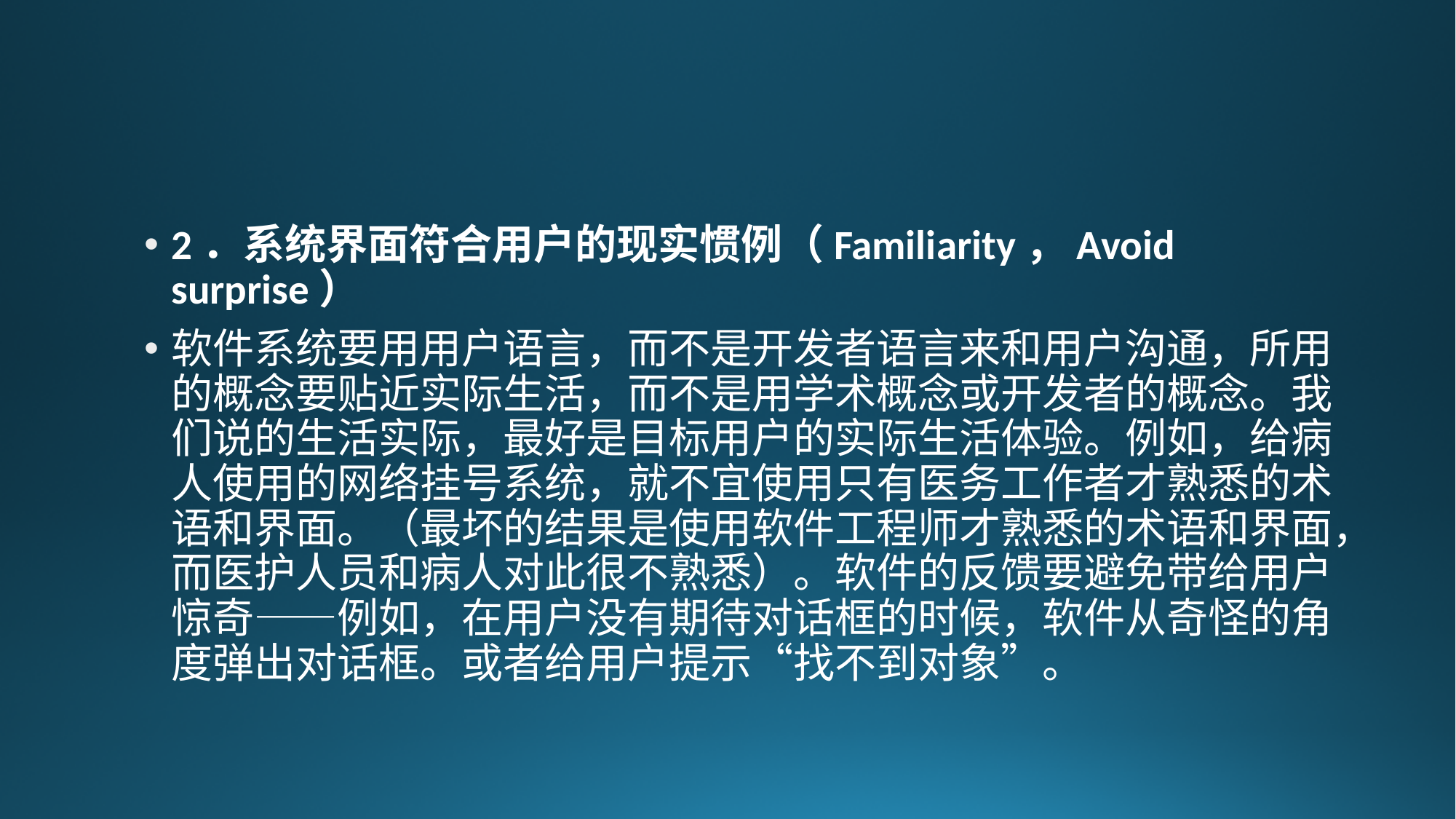

#
2．系统界面符合用户的现实惯例（Familiarity，Avoid surprise）
软件系统要用用户语言，而不是开发者语言来和用户沟通，所用的概念要贴近实际生活，而不是用学术概念或开发者的概念。我们说的生活实际，最好是目标用户的实际生活体验。例如，给病人使用的网络挂号系统，就不宜使用只有医务工作者才熟悉的术语和界面。（最坏的结果是使用软件工程师才熟悉的术语和界面，而医护人员和病人对此很不熟悉）。软件的反馈要避免带给用户惊奇——例如，在用户没有期待对话框的时候，软件从奇怪的角度弹出对话框。或者给用户提示“找不到对象”。